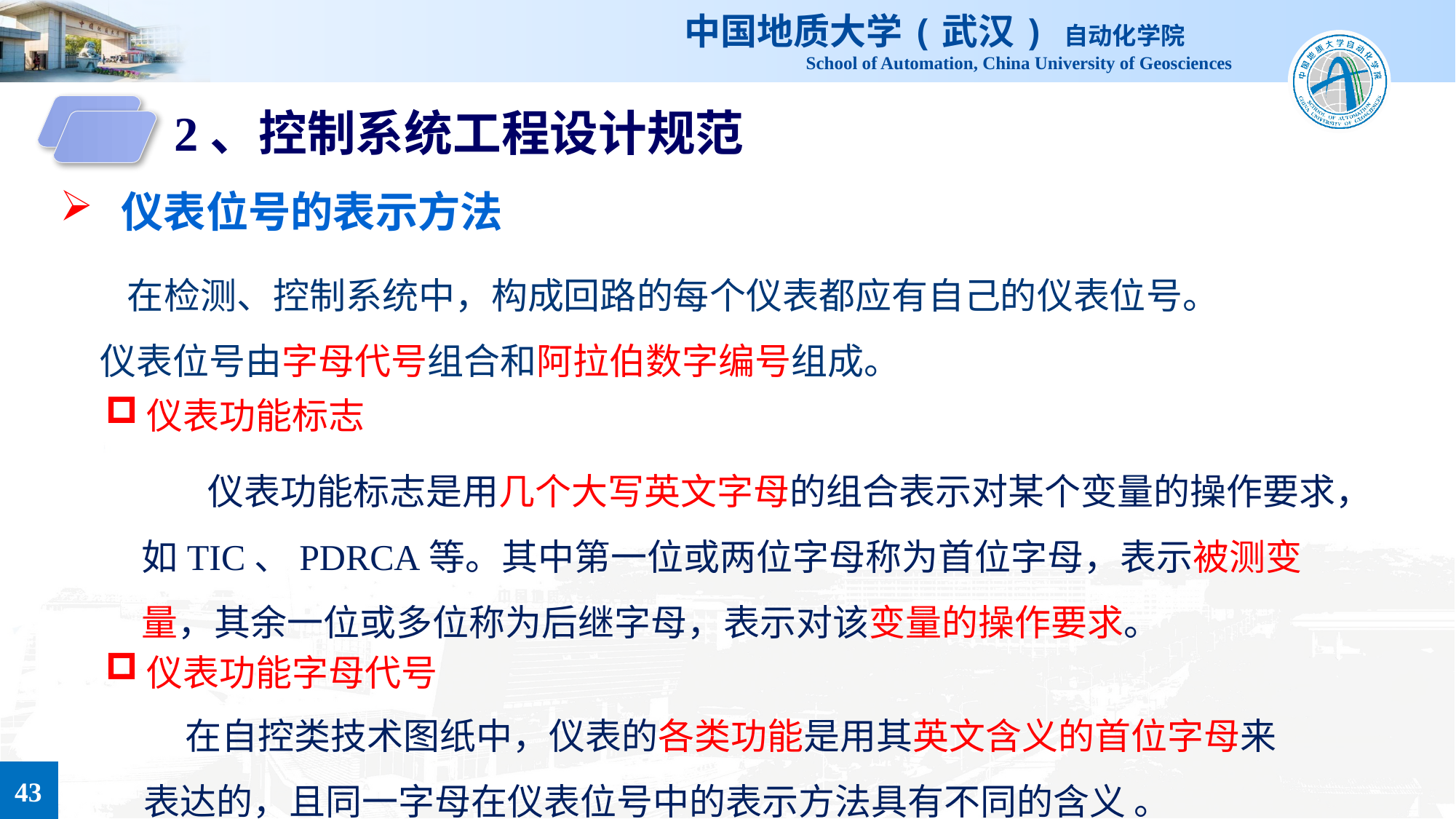

2、控制系统工程设计规范
仪表位号的表示方法
   在检测、控制系统中，构成回路的每个仪表都应有自己的仪表位号。
仪表位号由字母代号组合和阿拉伯数字编号组成。
仪表功能标志
       仪表功能标志是用几个大写英文字母的组合表示对某个变量的操作要求，如TIC、PDRCA等。其中第一位或两位字母称为首位字母，表示被测变量，其余一位或多位称为后继字母，表示对该变量的操作要求。
仪表功能字母代号
    在自控类技术图纸中，仪表的各类功能是用其英文含义的首位字母来表达的，且同一字母在仪表位号中的表示方法具有不同的含义 。
43